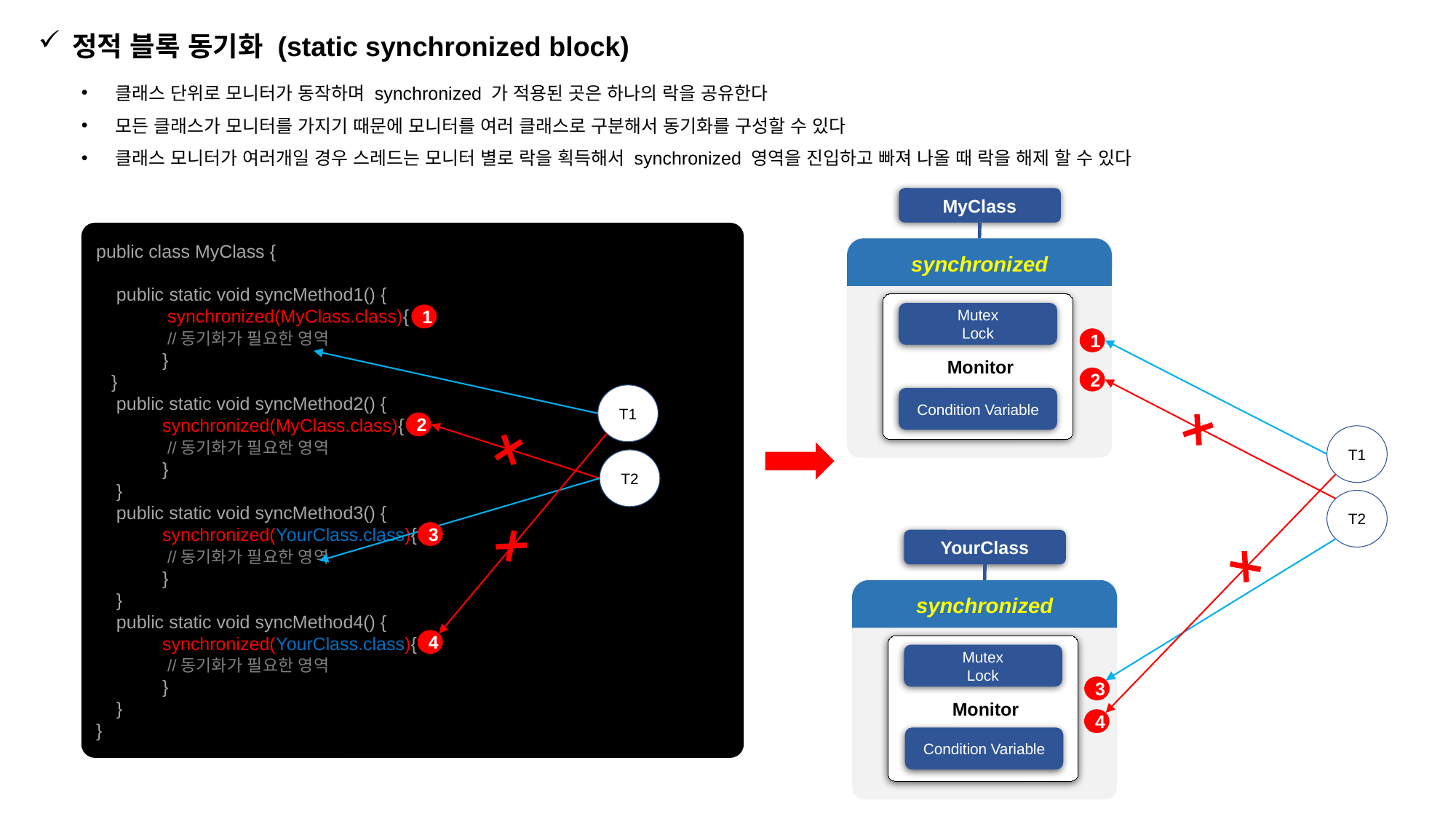

정적 블록 동기화 (static synchronized block)
클래스 단위로 모니터가 동작하며 synchronized 가 적용된 곳은 하나의 락을 공유한다
모든 클래스가 모니터를 가지기 때문에 모니터를 여러 클래스로 구분해서 동기화를 구성할 수 있다
클래스 모니터가 여러개일 경우 스레드는 모니터 별로 락을 획득해서 synchronized 영역을 진입하고 빠져 나올 때 락을 해제 할 수 있다
MyClass
public class MyClass {

    public static void syncMethod1() {
              synchronized(MyClass.class){
              //동기화가 필요한 영역
             }
   }
    public static void syncMethod2() {
             synchronized(MyClass.class){
              //동기화가 필요한 영역
             }
    }
    public static void syncMethod3() {
             synchronized(YourClass.class){
              //동기화가 필요한 영역
             }
    }
    public static void syncMethod4() {
             synchronized(YourClass.class){
              //동기화가 필요한 영역
             }
    }
}
1
2

synchronized

 Monitor
Mutex
Lock
1
2
T1
Condition Variable

T1

T2
T2
3

YourClass

synchronized

4
 Monitor
Mutex
Lock
3
4
Condition Variable